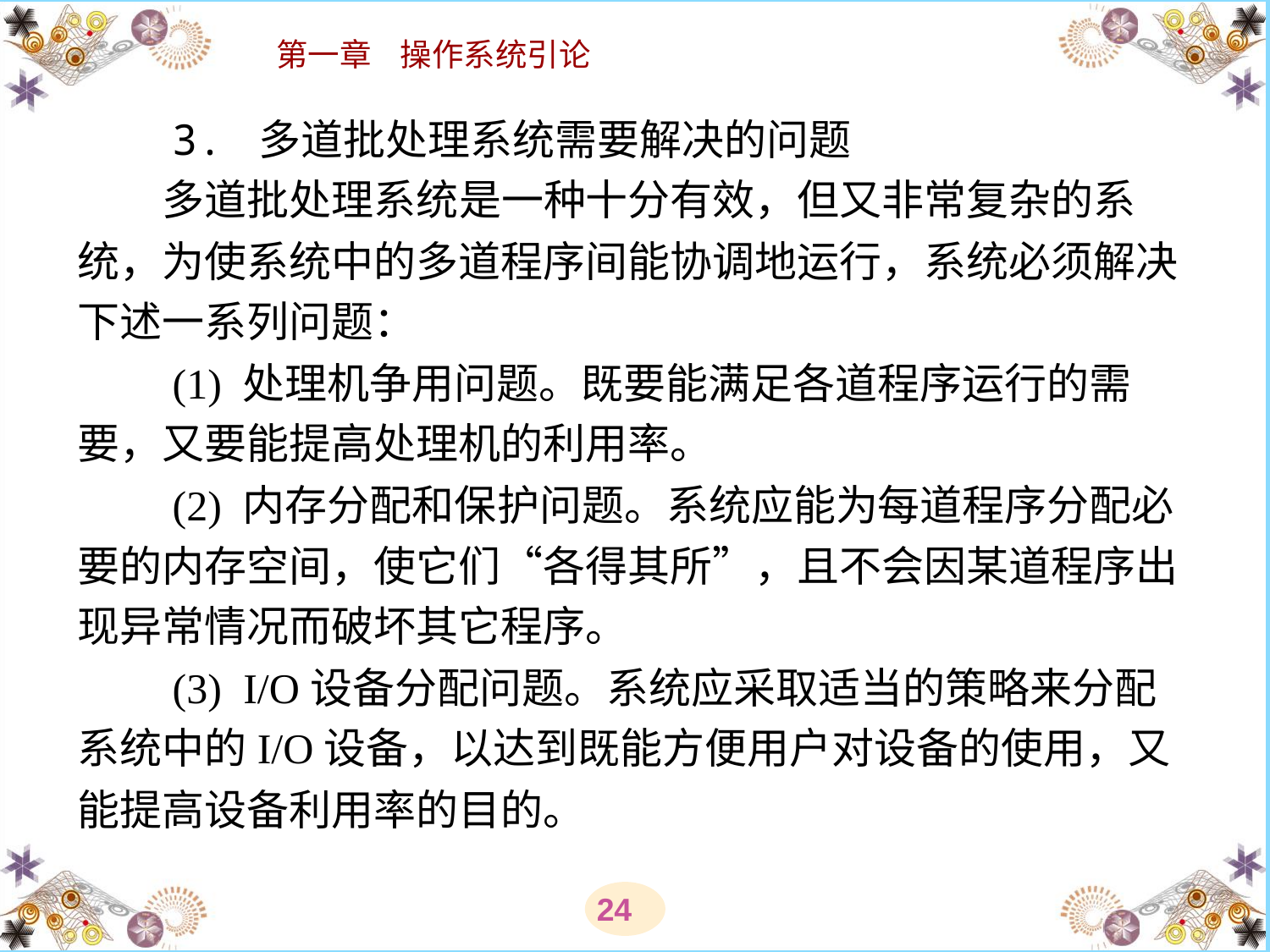

# 3. 多道批处理系统需要解决的问题 　　多道批处理系统是一种十分有效，但又非常复杂的系统，为使系统中的多道程序间能协调地运行，系统必须解决下述一系列问题： 　　(1) 处理机争用问题。既要能满足各道程序运行的需要，又要能提高处理机的利用率。 　　(2) 内存分配和保护问题。系统应能为每道程序分配必要的内存空间，使它们“各得其所”，且不会因某道程序出现异常情况而破坏其它程序。 　　(3)  I/O设备分配问题。系统应采取适当的策略来分配系统中的I/O设备，以达到既能方便用户对设备的使用，又能提高设备利用率的目的。